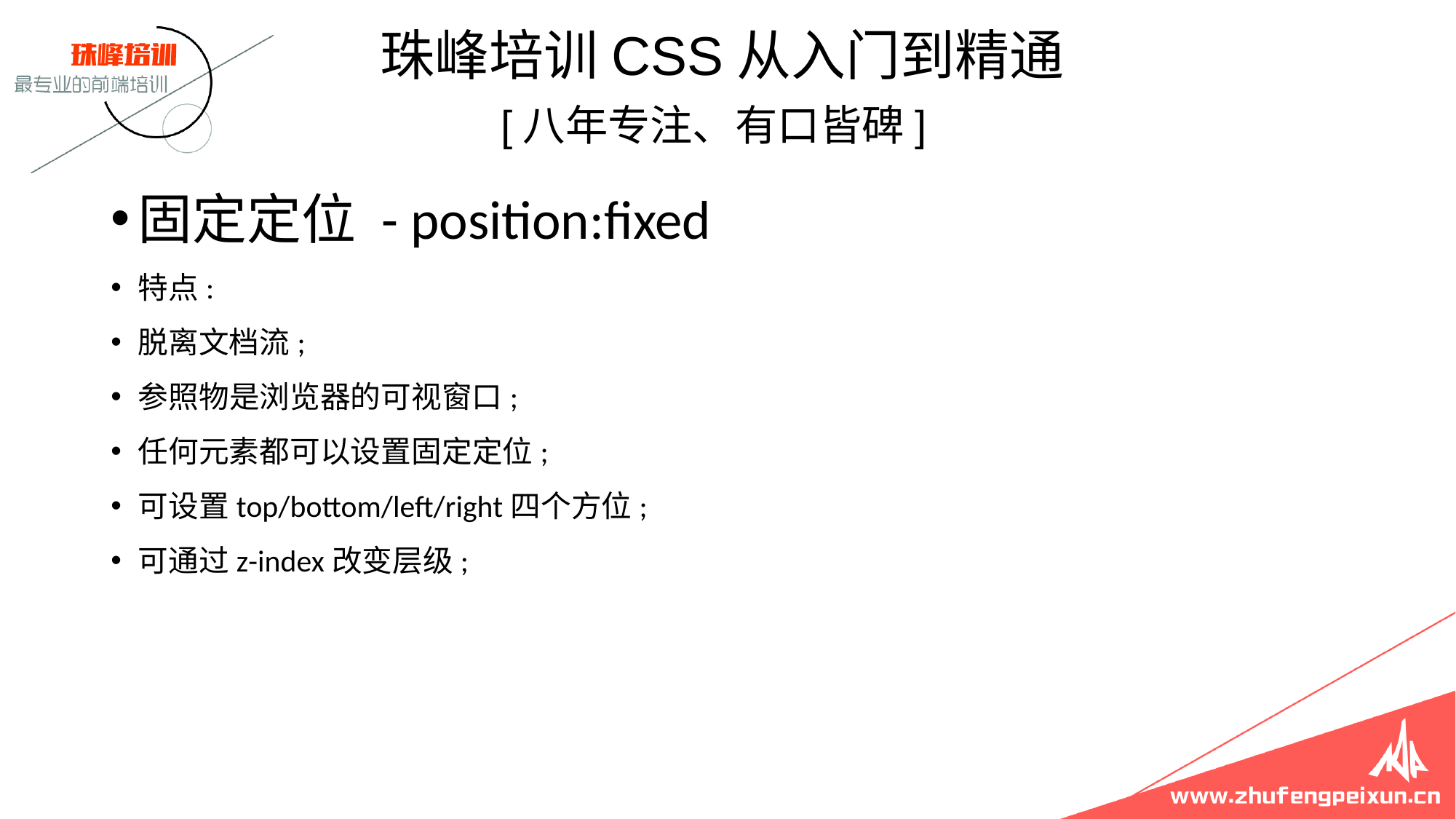

珠峰培训CSS从入门到精通
        [八年专注、有口皆碑]
固定定位 - position:fixed
特点:
脱离文档流;
参照物是浏览器的可视窗口;
任何元素都可以设置固定定位;
可设置top/bottom/left/right四个方位;
可通过z-index改变层级;